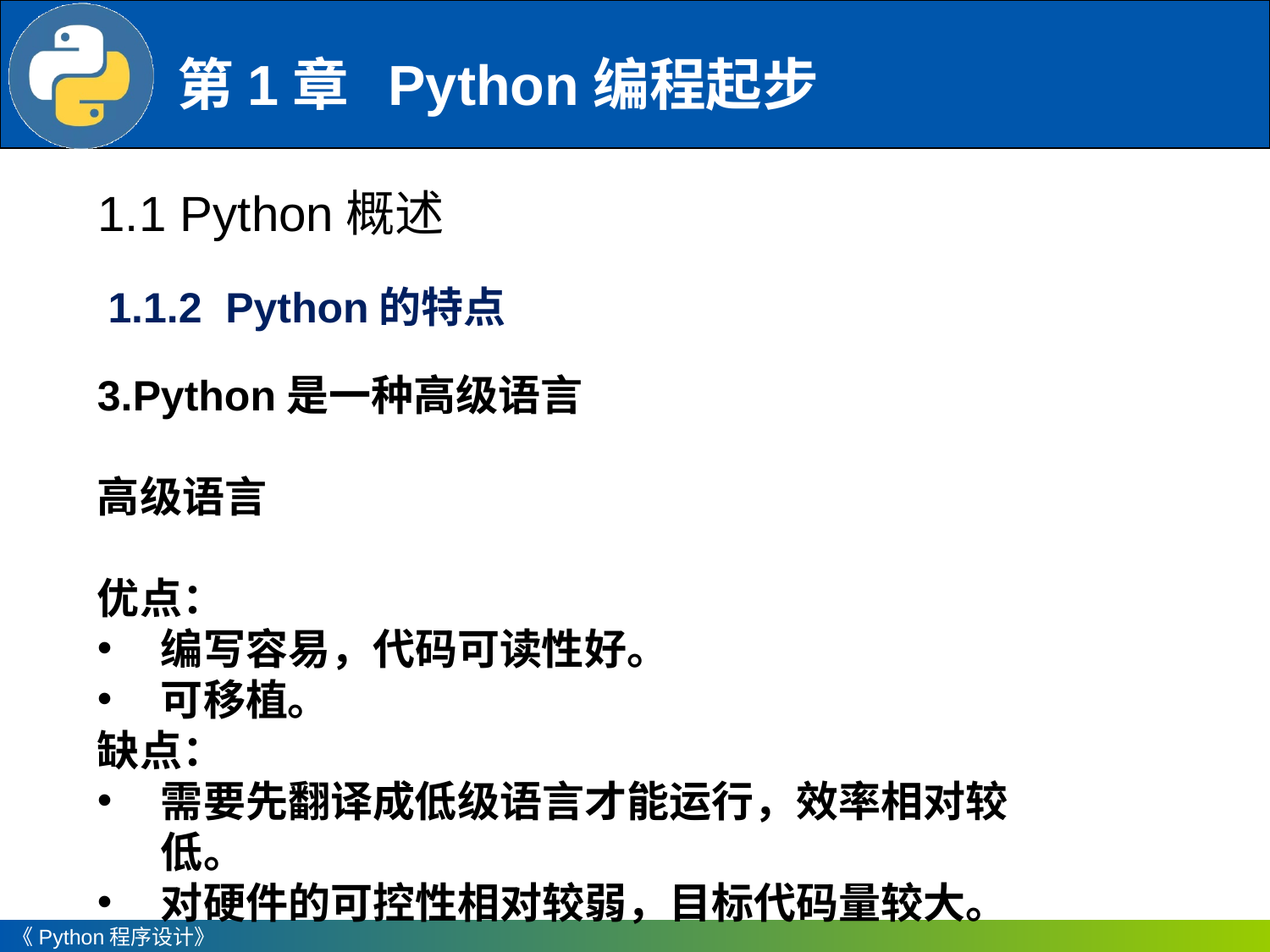

1.1 Python概述
1.1.2  Python的特点

3.Python是一种高级语言

高级语言

优点：
编写容易，代码可读性好。
可移植。
缺点：
需要先翻译成低级语言才能运行，效率相对较低。
对硬件的可控性相对较弱，目标代码量较大。